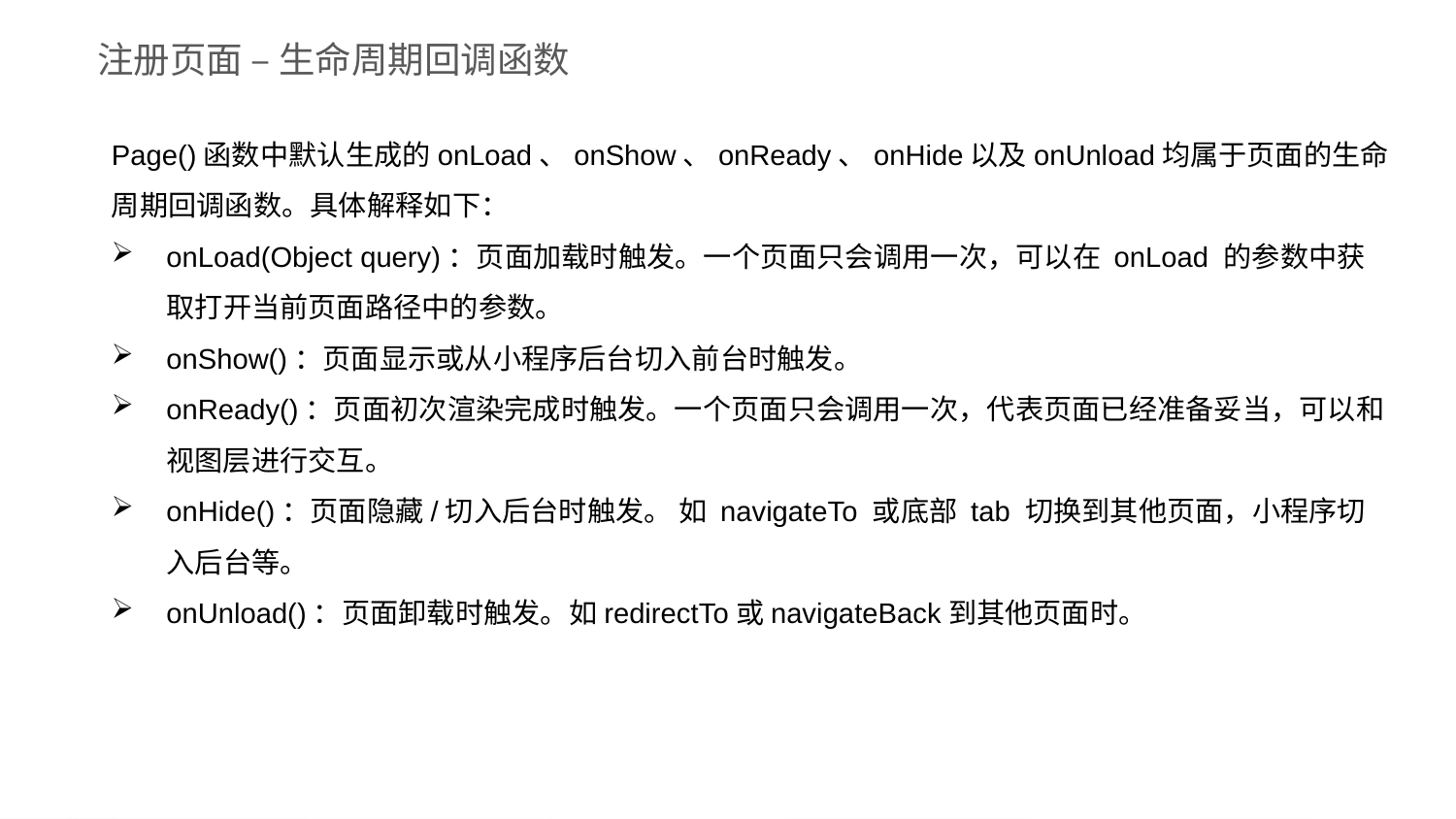

注册页面 – 生命周期回调函数
Page()函数中默认生成的onLoad、onShow、onReady、onHide以及onUnload均属于页面的生命周期回调函数。具体解释如下：
onLoad(Object query)：页面加载时触发。一个页面只会调用一次，可以在 onLoad 的参数中获取打开当前页面路径中的参数。
onShow()：页面显示或从小程序后台切入前台时触发。
onReady()：页面初次渲染完成时触发。一个页面只会调用一次，代表页面已经准备妥当，可以和视图层进行交互。
onHide()：页面隐藏/切入后台时触发。 如 navigateTo 或底部 tab 切换到其他页面，小程序切入后台等。
onUnload()：页面卸载时触发。如redirectTo或navigateBack到其他页面时。